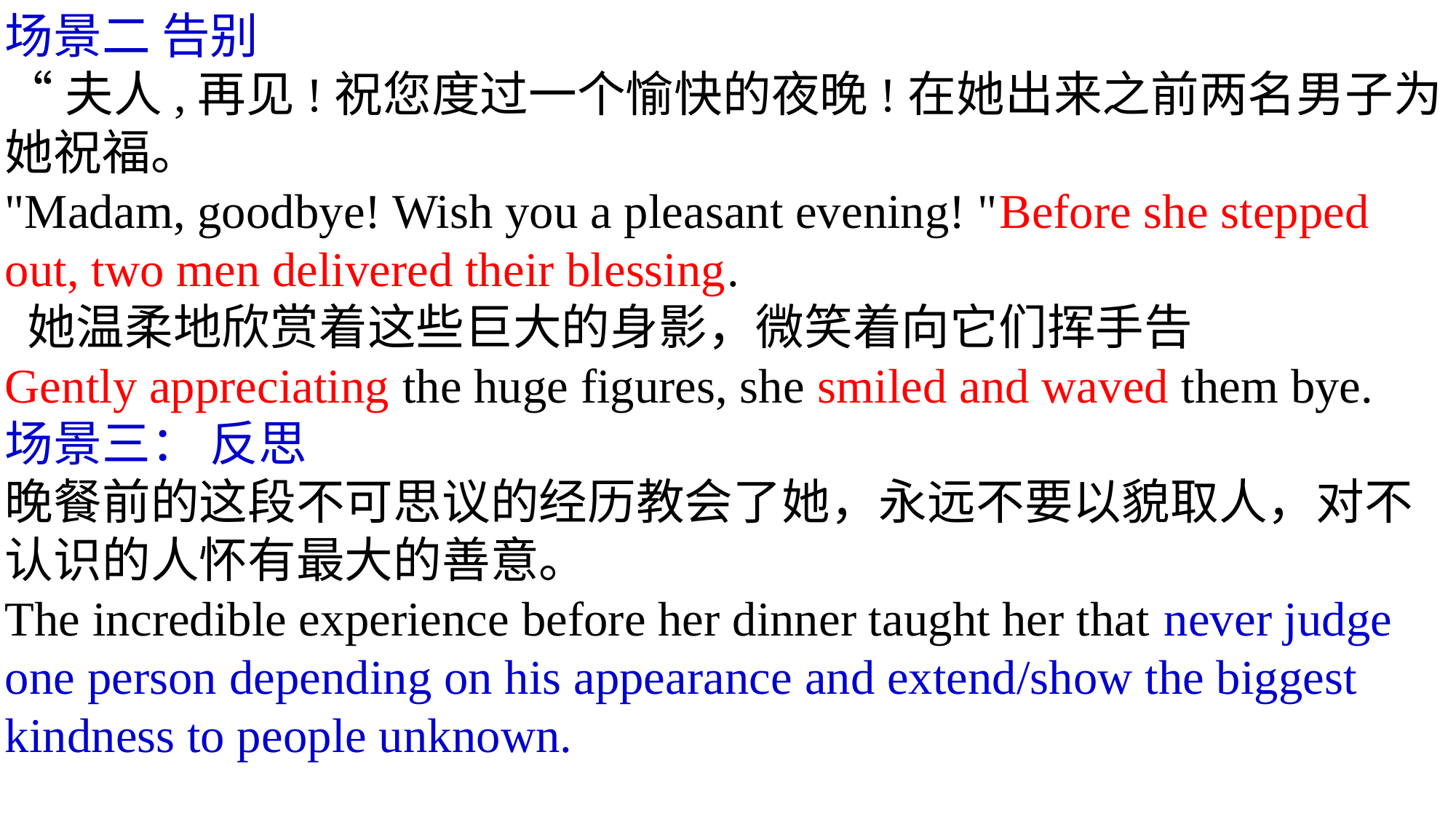

场景二 告别
“夫人,再见!祝您度过一个愉快的夜晚!在她出来之前两名男子为她祝福。
"Madam, goodbye! Wish you a pleasant evening! "Before she stepped out, two men delivered their blessing.
 她温柔地欣赏着这些巨大的身影，微笑着向它们挥手告
Gently appreciating the huge figures, she smiled and waved them bye.
场景三： 反思
晚餐前的这段不可思议的经历教会了她，永远不要以貌取人，对不认识的人怀有最大的善意。
The incredible experience before her dinner taught her that never judge one person depending on his appearance and extend/show the biggest kindness to people unknown.